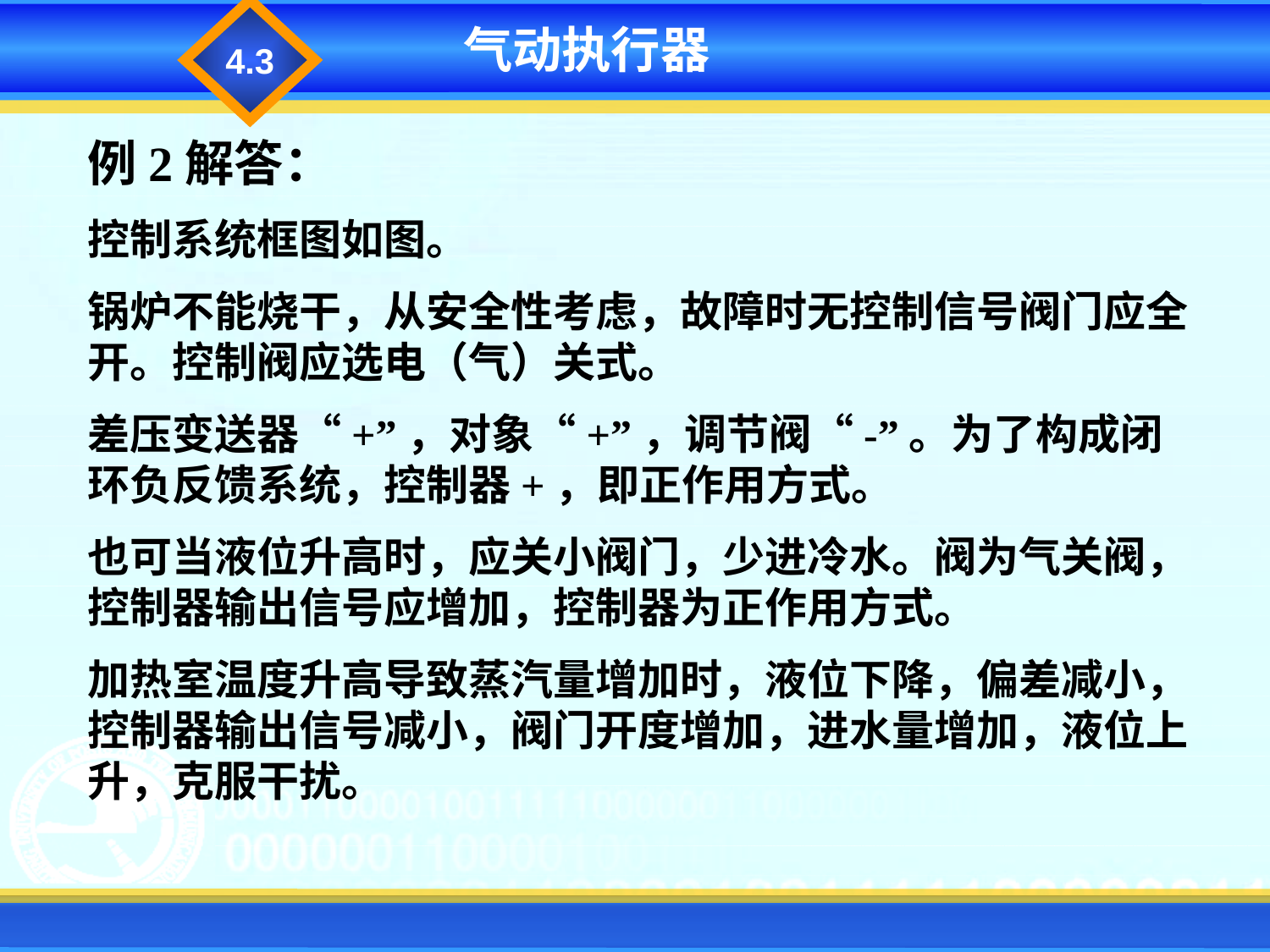

4.3
气动执行器
例2解答：
控制系统框图如图。
锅炉不能烧干，从安全性考虑，故障时无控制信号阀门应全开。控制阀应选电（气）关式。
差压变送器“+”，对象“+”，调节阀“-”。为了构成闭环负反馈系统，控制器+，即正作用方式。
也可当液位升高时，应关小阀门，少进冷水。阀为气关阀，控制器输出信号应增加，控制器为正作用方式。
加热室温度升高导致蒸汽量增加时，液位下降，偏差减小，控制器输出信号减小，阀门开度增加，进水量增加，液位上升，克服干扰。